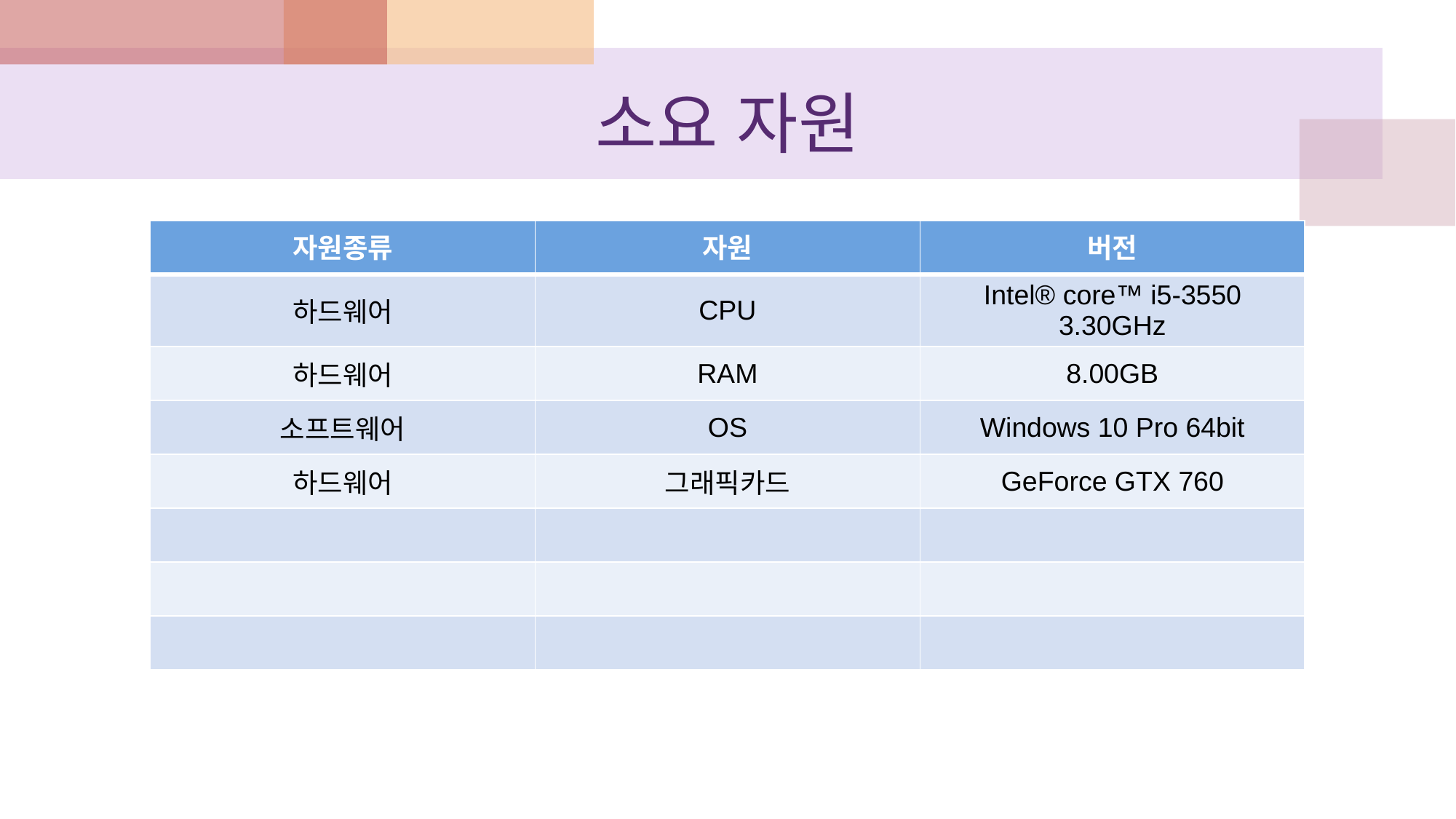

# 소요 자원
| 자원종류 | 자원 | 버전 |
| --- | --- | --- |
| 하드웨어 | CPU | Intel® core™ i5-3550 3.30GHz |
| 하드웨어 | RAM | 8.00GB |
| 소프트웨어 | OS | Windows 10 Pro 64bit |
| 하드웨어 | 그래픽카드 | GeForce GTX 760 |
|  |  |  |
|  |  |  |
|  |  |  |